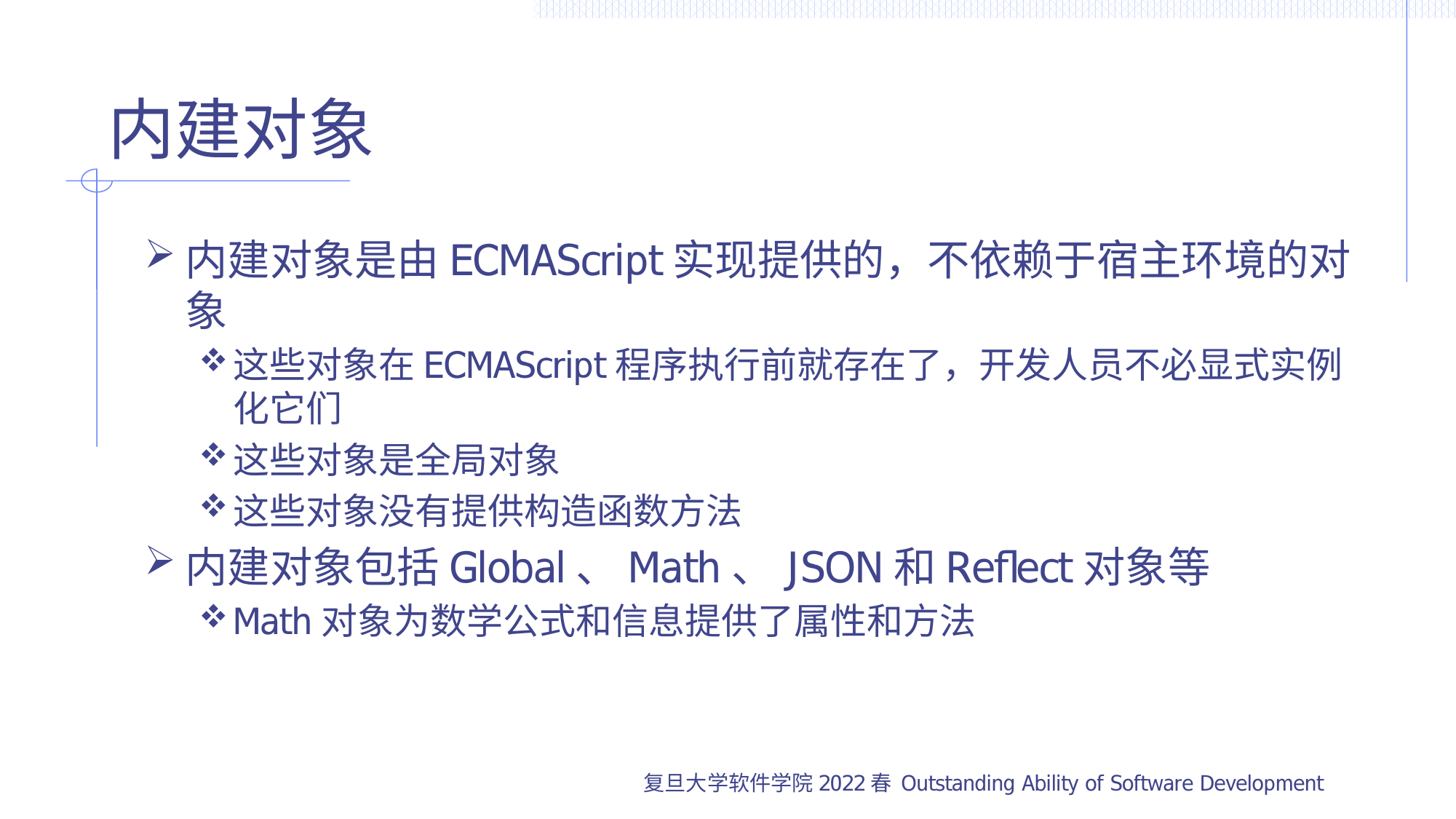

# 内建对象
内建对象是由ECMAScript实现提供的，不依赖于宿主环境的对象
这些对象在ECMAScript程序执行前就存在了，开发人员不必显式实例化它们
这些对象是全局对象
这些对象没有提供构造函数方法
内建对象包括Global、Math、JSON和Reflect对象等
Math对象为数学公式和信息提供了属性和方法